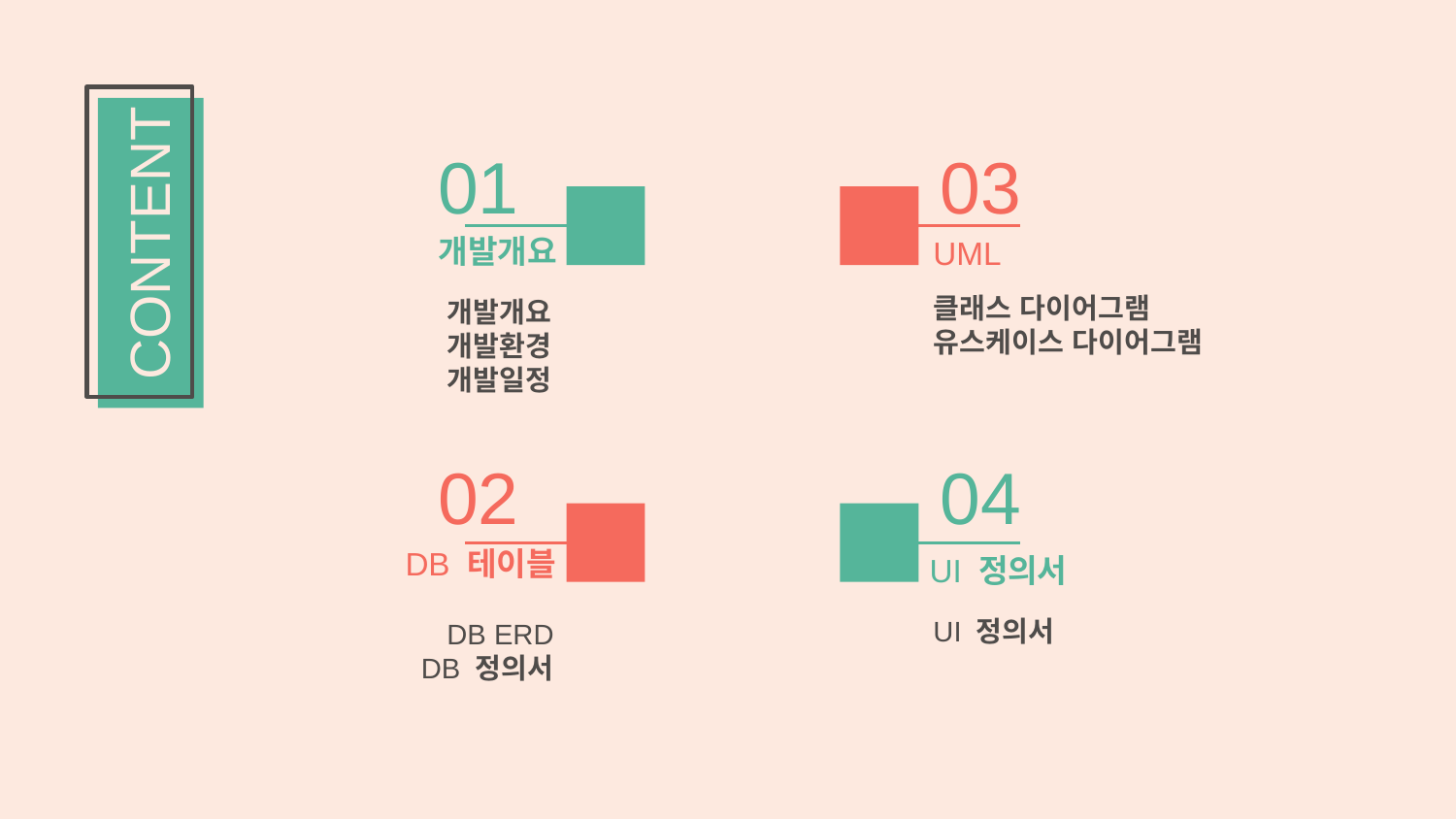

03
01
CONTENT

개발개요
UML
클래스 다이어그램
유스케이스 다이어그램
개발개요
개발환경
개발일정
04
# 02

UI 정의서
DB 테이블
UI 정의서
DB ERD
DB 정의서